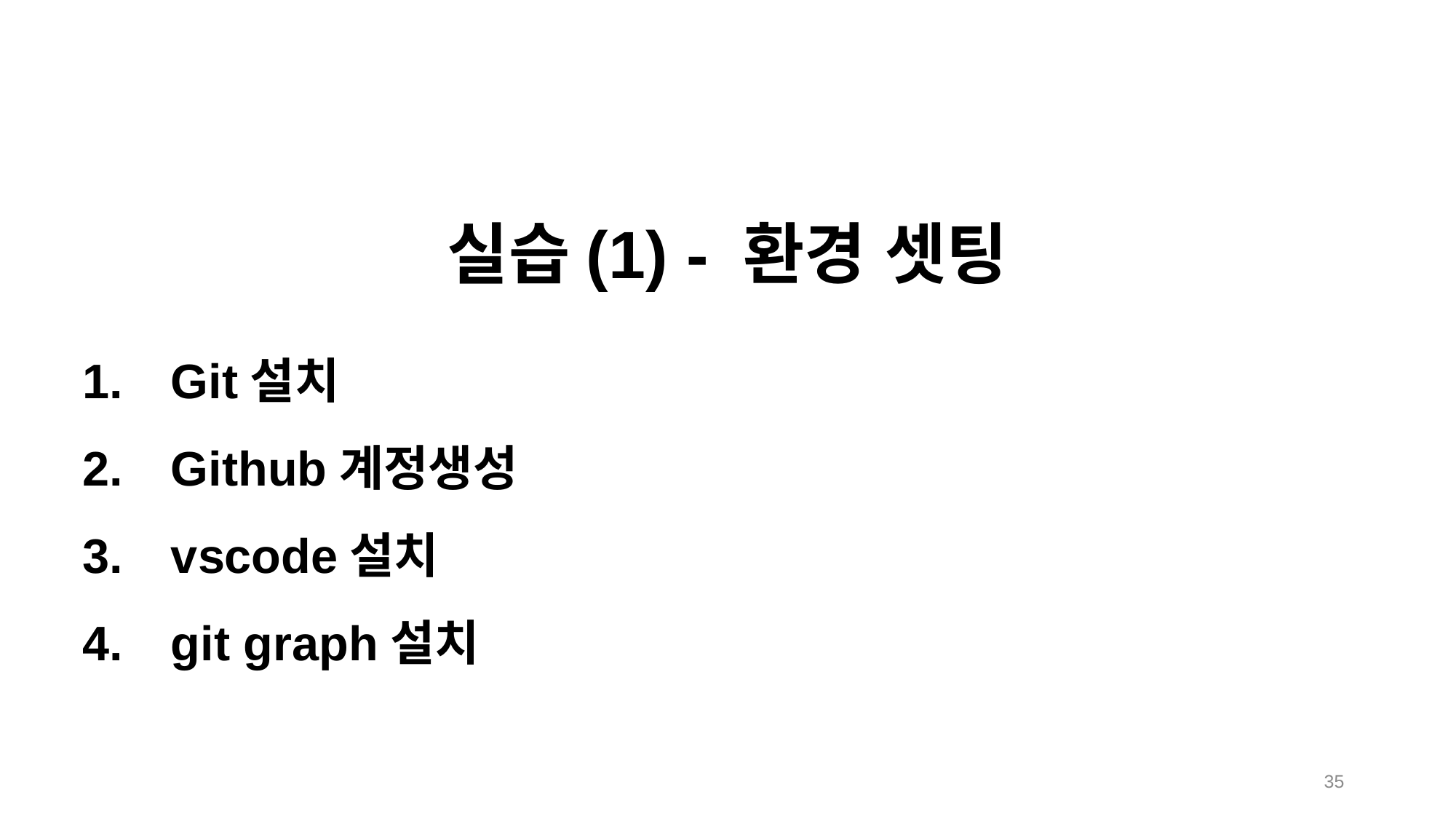

실습(1) - 환경 셋팅
Git설치
Github계정생성
vscode설치
git graph설치
35